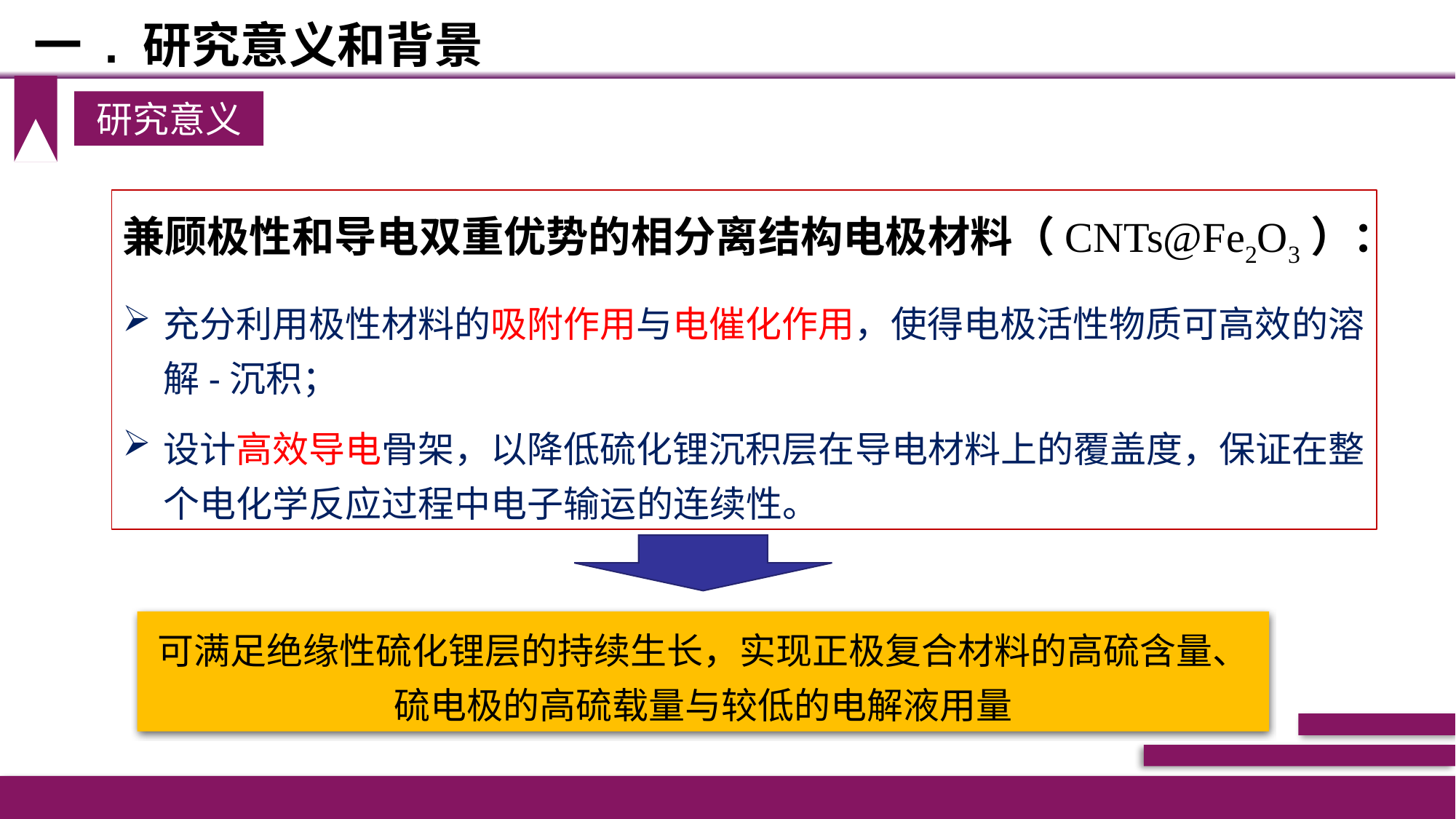

# 一 . 研究意义和背景

研究意义
兼顾极性和导电双重优势的相分离结构电极材料（CNTs@Fe2O3）：
充分利用极性材料的吸附作用与电催化作用，使得电极活性物质可高效的溶解-沉积；
设计高效导电骨架，以降低硫化锂沉积层在导电材料上的覆盖度，保证在整个电化学反应过程中电子输运的连续性。

可满足绝缘性硫化锂层的持续生长，实现正极复合材料的高硫含量、硫电极的高硫载量与较低的电解液用量